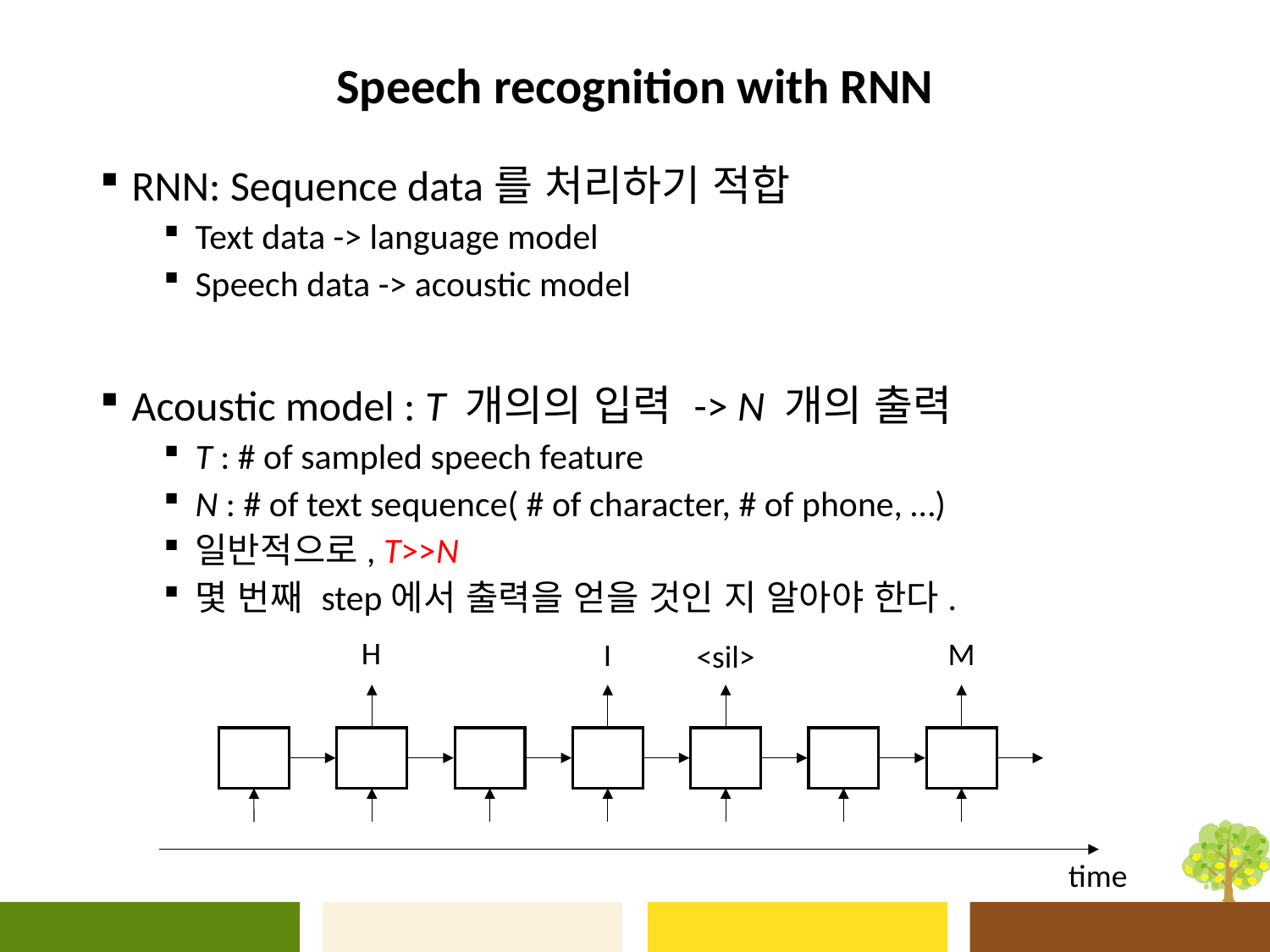

# Speech recognition with RNN
RNN: Sequence data를 처리하기 적합
Text data -> language model
Speech data -> acoustic model

Acoustic model : T 개의의 입력 -> N 개의 출력
T : # of sampled speech feature
N : # of text sequence( # of character, # of phone, …)
일반적으로, T>>N
몇 번째 step에서 출력을 얻을 것인 지 알아야 한다.

H
M
I
<sil>

time